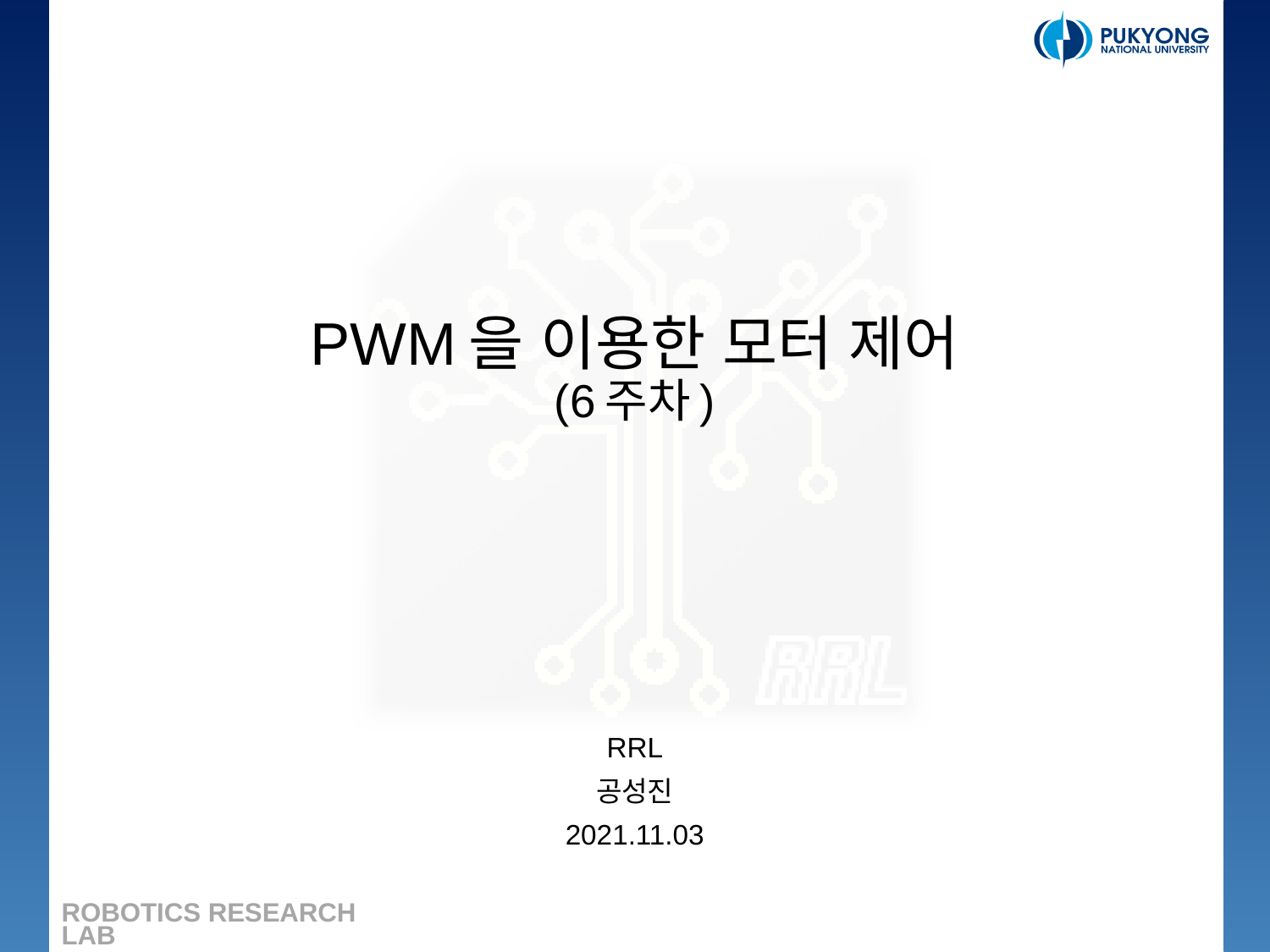

# PWM을 이용한 모터 제어 (6주차)

RRL
공성진
2021.11.03